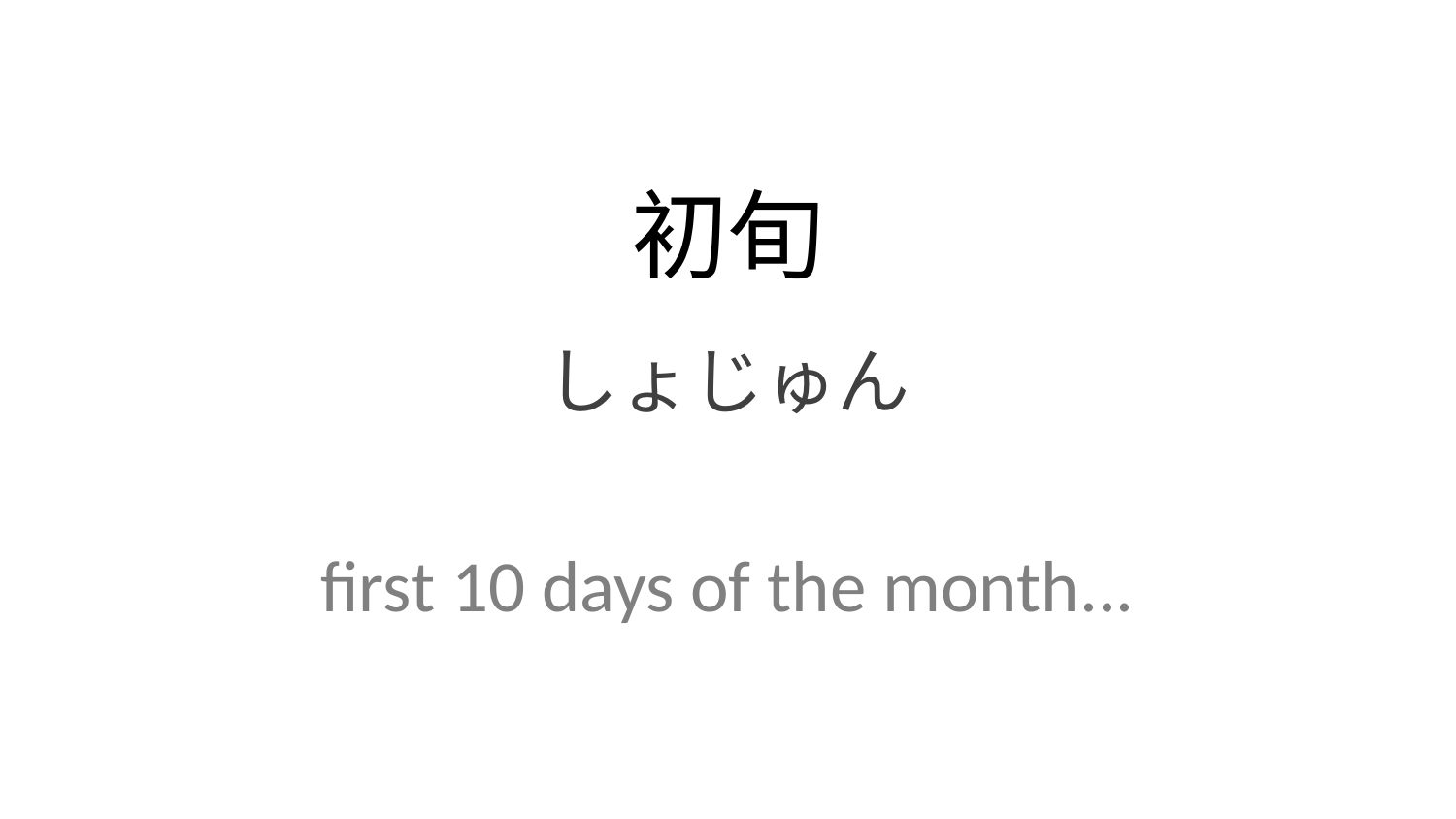

初旬

しょじゅん
first 10 days of the month...